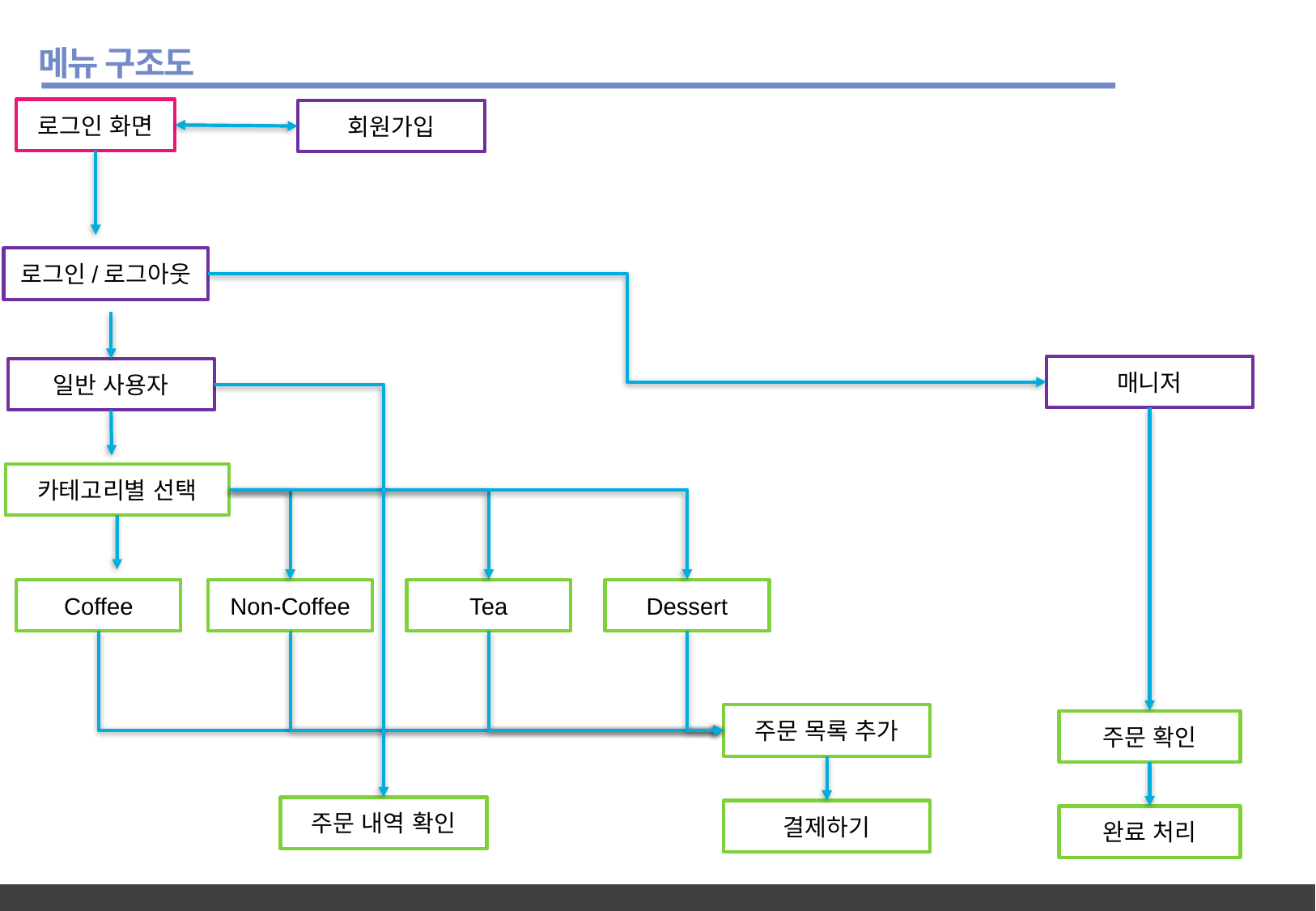

메뉴 구조도

로그인 화면
회원가입
로그인/로그아웃
매니저
일반 사용자
카테고리별 선택
Coffee
Non-Coffee
Tea
Dessert
주문 목록 추가
주문 확인
주문 내역 확인
결제하기
완료 처리